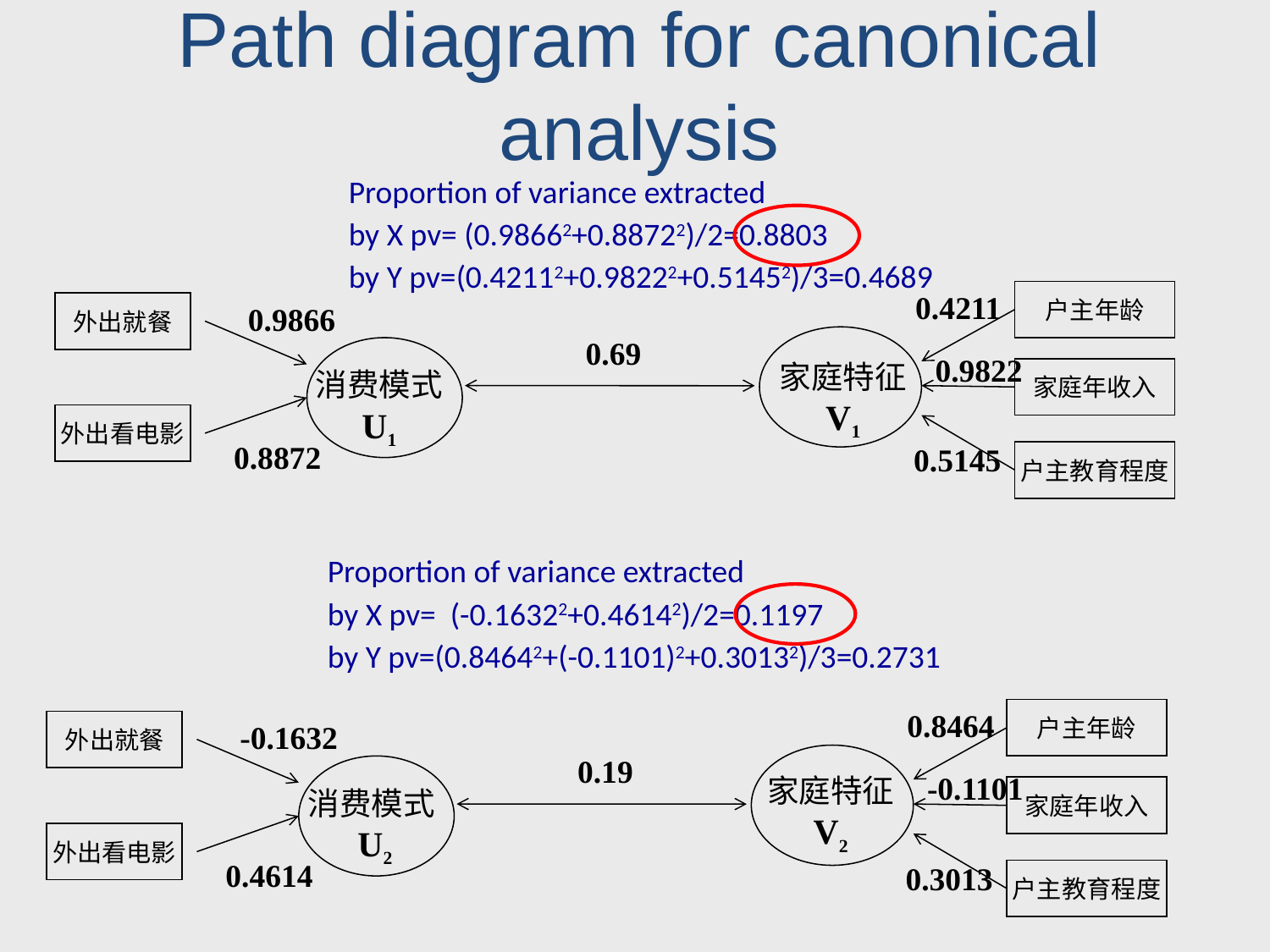

Path diagram for canonical analysis
Proportion of variance extracted
by X pv= (0.98662+0.88722)/2=0.8803
by Y pv=(0.42112+0.98222+0.51452)/3=0.4689

0.4211
户主年龄
外出就餐
0.9866
0.69

0.9822
家庭特征
V1
消费模式
U1
家庭年收入
外出看电影
0.8872
0.5145
户主教育程度
Proportion of variance extracted
by X pv=  (-0.16322+0.46142)/2=0.1197
by Y pv=(0.84642+(-0.1101)2+0.30132)/3=0.2731

0.8464
户主年龄
外出就餐
-0.1632
0.19

-0.1101
家庭特征
V2
家庭年收入
消费模式U2
外出看电影
0.4614
0.3013
户主教育程度